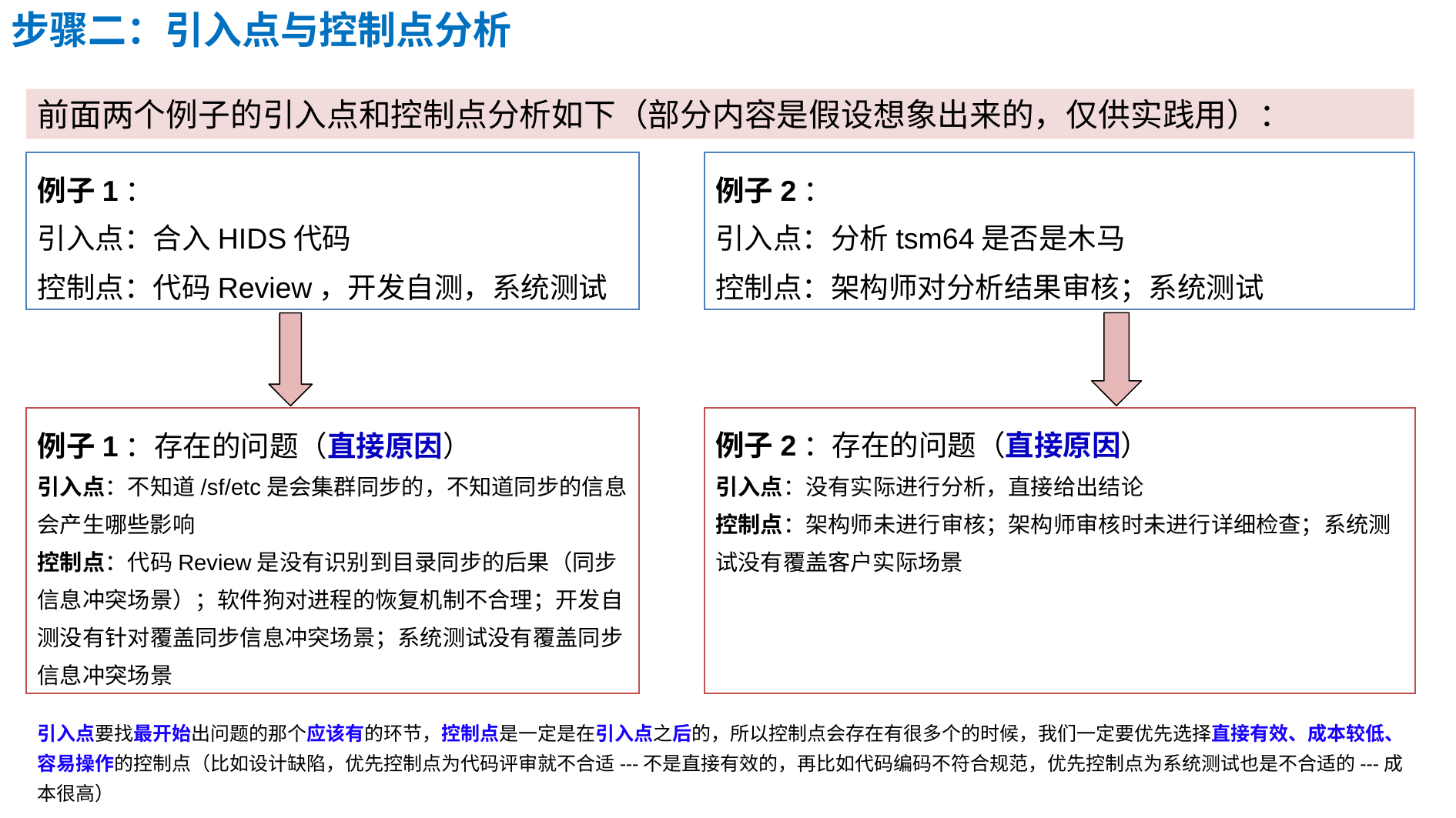

步骤二：引入点与控制点分析
前面两个例子的引入点和控制点分析如下（部分内容是假设想象出来的，仅供实践用）：
例子1：
引入点：合入HIDS代码
控制点：代码Review，开发自测，系统测试
例子2：
引入点：分析tsm64是否是木马
控制点：架构师对分析结果审核；系统测试

例子2：存在的问题（直接原因）
引入点：没有实际进行分析，直接给出结论
控制点：架构师未进行审核；架构师审核时未进行详细检查；系统测试没有覆盖客户实际场景

例子1：存在的问题（直接原因）
引入点：不知道/sf/etc是会集群同步的，不知道同步的信息会产生哪些影响
控制点：代码Review是没有识别到目录同步的后果（同步信息冲突场景）；软件狗对进程的恢复机制不合理；开发自测没有针对覆盖同步信息冲突场景；系统测试没有覆盖同步信息冲突场景
引入点要找最开始出问题的那个应该有的环节，控制点是一定是在引入点之后的，所以控制点会存在有很多个的时候，我们一定要优先选择直接有效、成本较低、容易操作的控制点（比如设计缺陷，优先控制点为代码评审就不合适---不是直接有效的，再比如代码编码不符合规范，优先控制点为系统测试也是不合适的---成本很高）